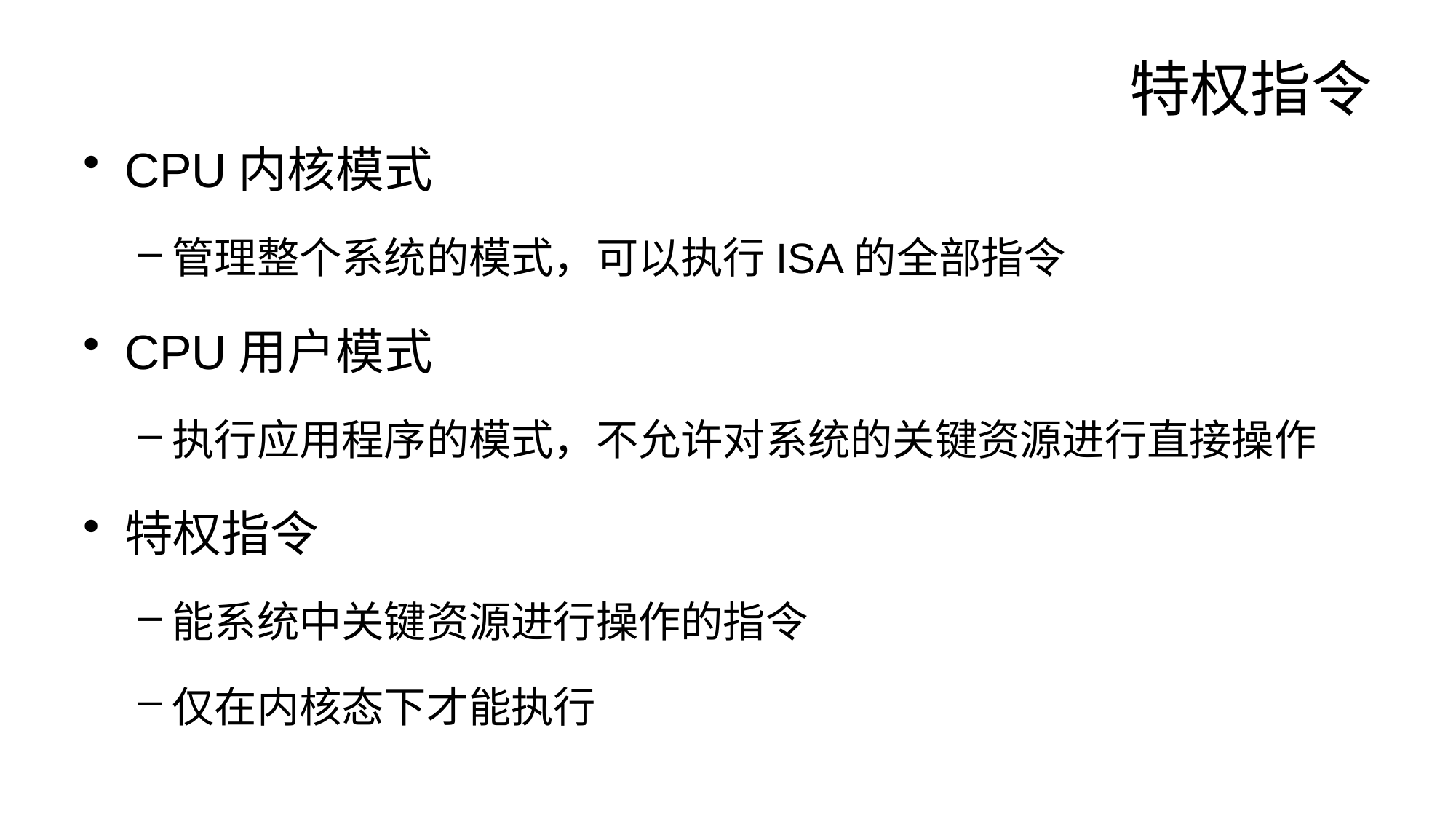

# 特权指令
CPU内核模式
管理整个系统的模式，可以执行ISA的全部指令
CPU用户模式
执行应用程序的模式，不允许对系统的关键资源进行直接操作
特权指令
能系统中关键资源进行操作的指令
仅在内核态下才能执行